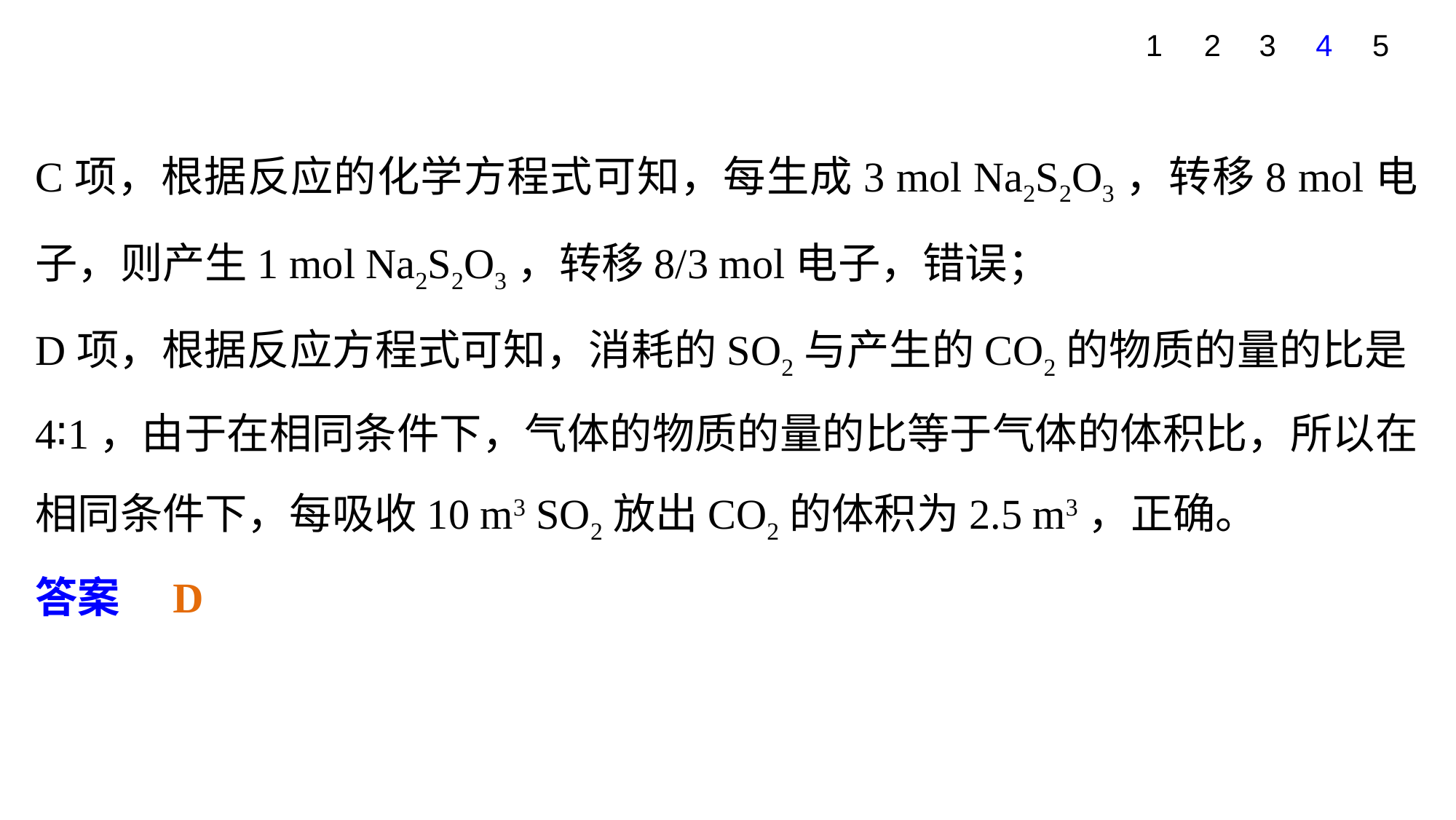

1
2
3
4
5
C项，根据反应的化学方程式可知，每生成3 mol Na2S2O3，转移8 mol电子，则产生1 mol Na2S2O3，转移8/3 mol电子，错误；
D项，根据反应方程式可知，消耗的SO2与产生的CO2的物质的量的比是4∶1，由于在相同条件下，气体的物质的量的比等于气体的体积比，所以在相同条件下，每吸收10 m3 SO2放出CO2的体积为2.5 m3，正确。
答案　D